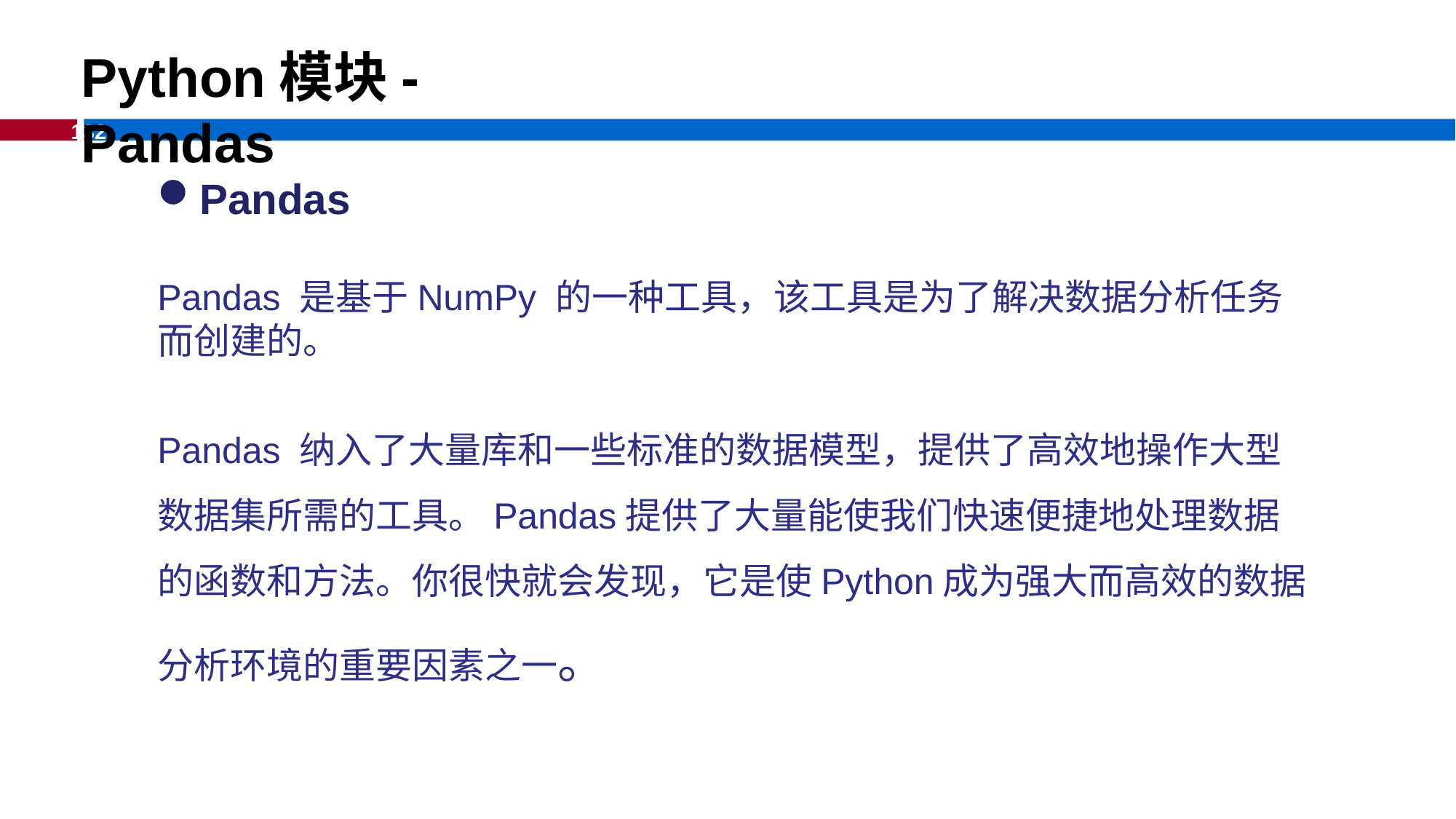

Python模块-Pandas
Pandas

Pandas 是基于NumPy 的一种工具，该工具是为了解决数据分析任务而创建的。

Pandas 纳入了大量库和一些标准的数据模型，提供了高效地操作大型数据集所需的工具。Pandas提供了大量能使我们快速便捷地处理数据的函数和方法。你很快就会发现，它是使Python成为强大而高效的数据分析环境的重要因素之一。